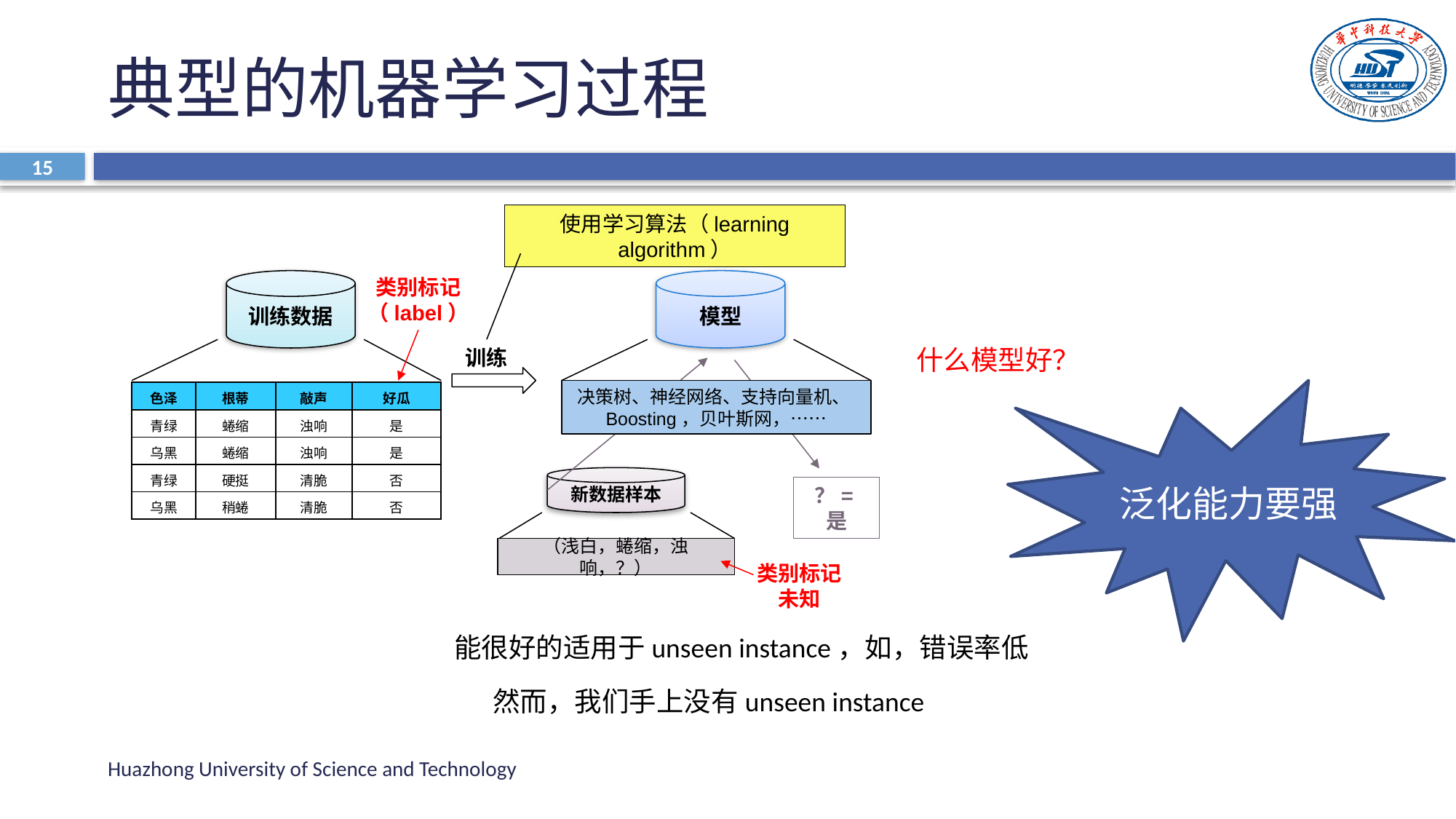

# 典型的机器学习过程
15
使用学习算法（learning algorithm）
类别标记
（label）
训练数据
模型
什么模型好？
训练

泛化能力要强
决策树、神经网络、支持向量机、Boosting，贝叶斯网，……
| 色泽 | 根蒂 | 敲声 | 好瓜 |
| --- | --- | --- | --- |
| 青绿 | 蜷缩 | 浊响 | 是 |
| 乌黑 | 蜷缩 | 浊响 | 是 |
| 青绿 | 硬挺 | 清脆 | 否 |
| 乌黑 | 稍蜷 | 清脆 | 否 |
新数据样本
？=是
（浅白，蜷缩，浊响，？）
类别标记
未知
能很好的适用于unseen instance，如，错误率低
然而，我们手上没有unseen instance
Huazhong University of Science and Technology